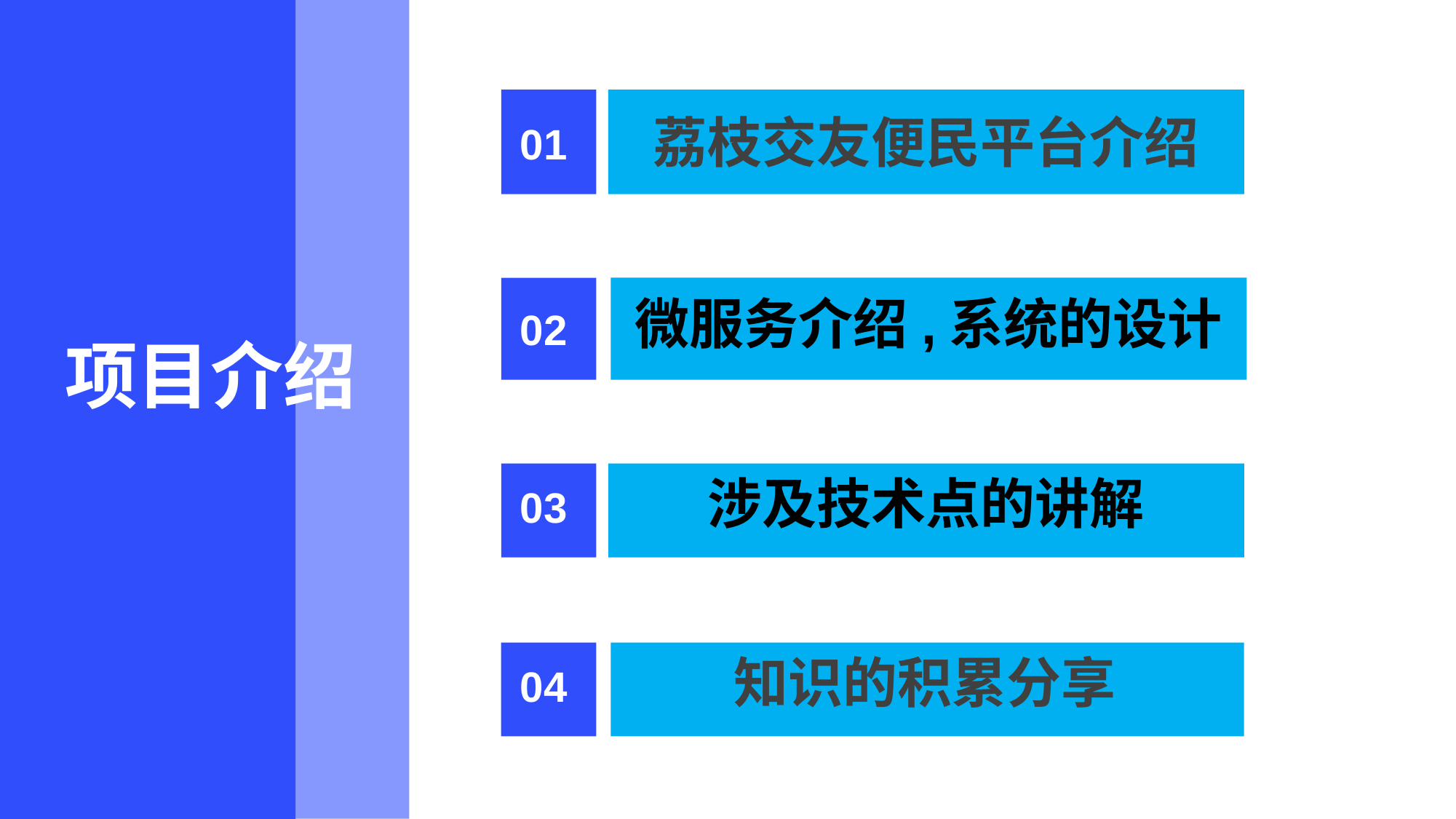

荔枝交友便民平台介绍
01
微服务介绍,系统的设计

02
项目介绍
涉及技术点的讲解

03
        知识的积累分享

04